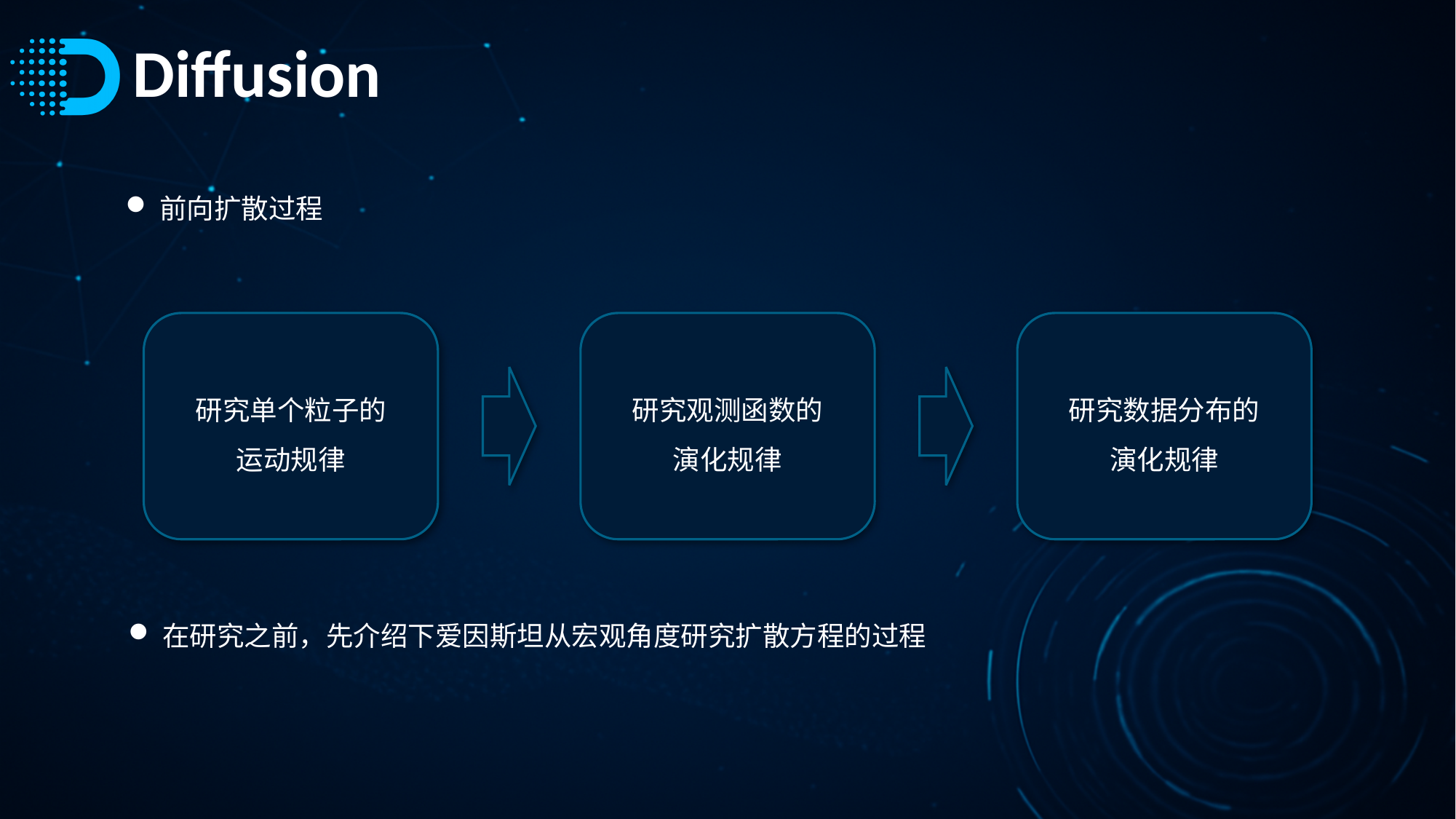

# Diffusion
前向扩散过程
研究单个粒子的
运动规律
研究观测函数的
演化规律
研究数据分布的
演化规律

在研究之前，先介绍下爱因斯坦从宏观角度研究扩散方程的过程